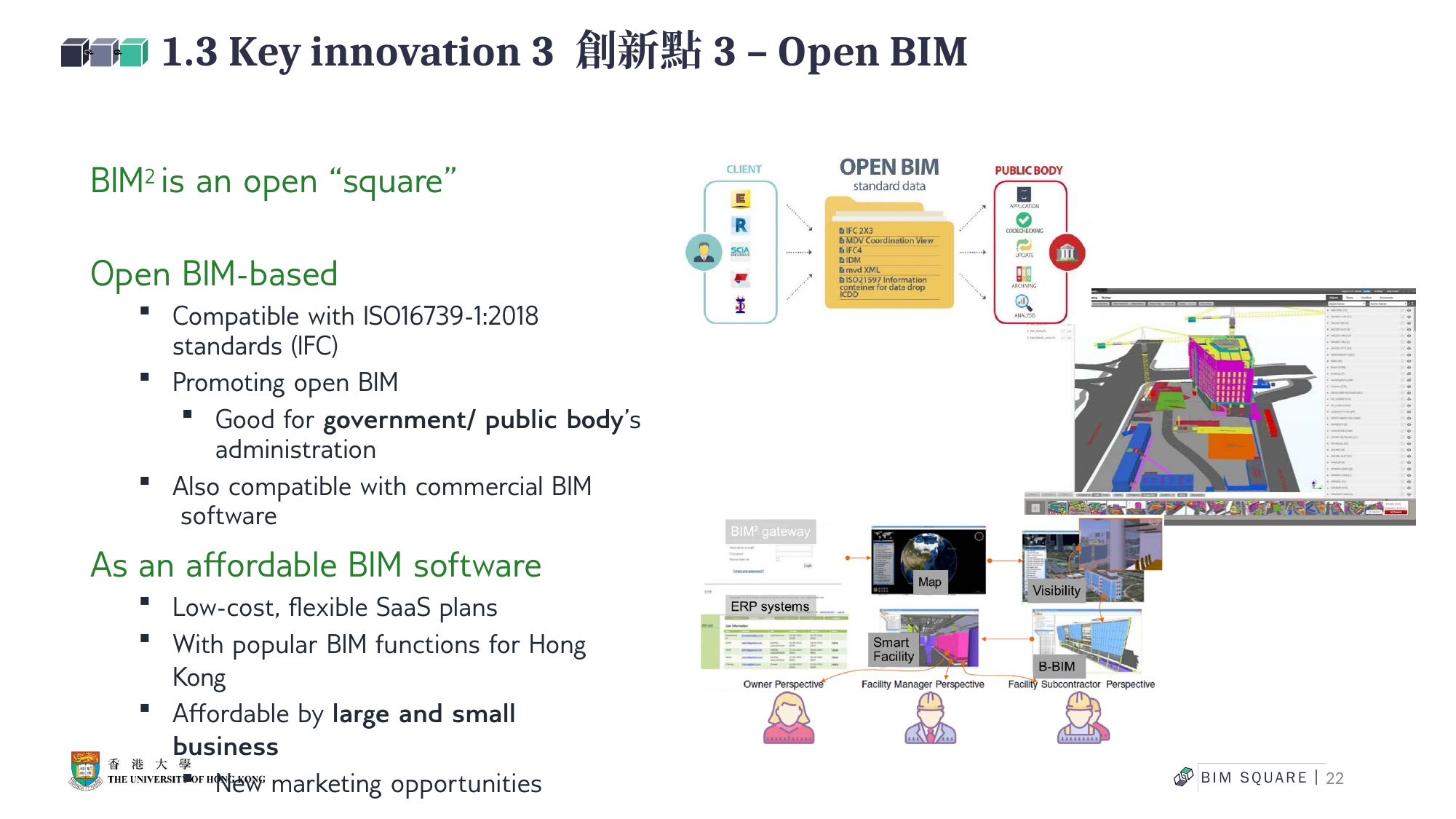

# 1.3 Key innovation 3 創新點3 – Open BIM
BIM2 is an open “square”

Open BIM-based
Compatible with ISO16739-1:2018  standards (IFC)
Promoting open BIM
Good for government/ public body’s  administration
Also compatible with commercial BIM  software
As an affordable BIM software
Low-cost, flexible SaaS plans
With popular BIM functions for Hong Kong
Affordable by large and small business
New marketing opportunities